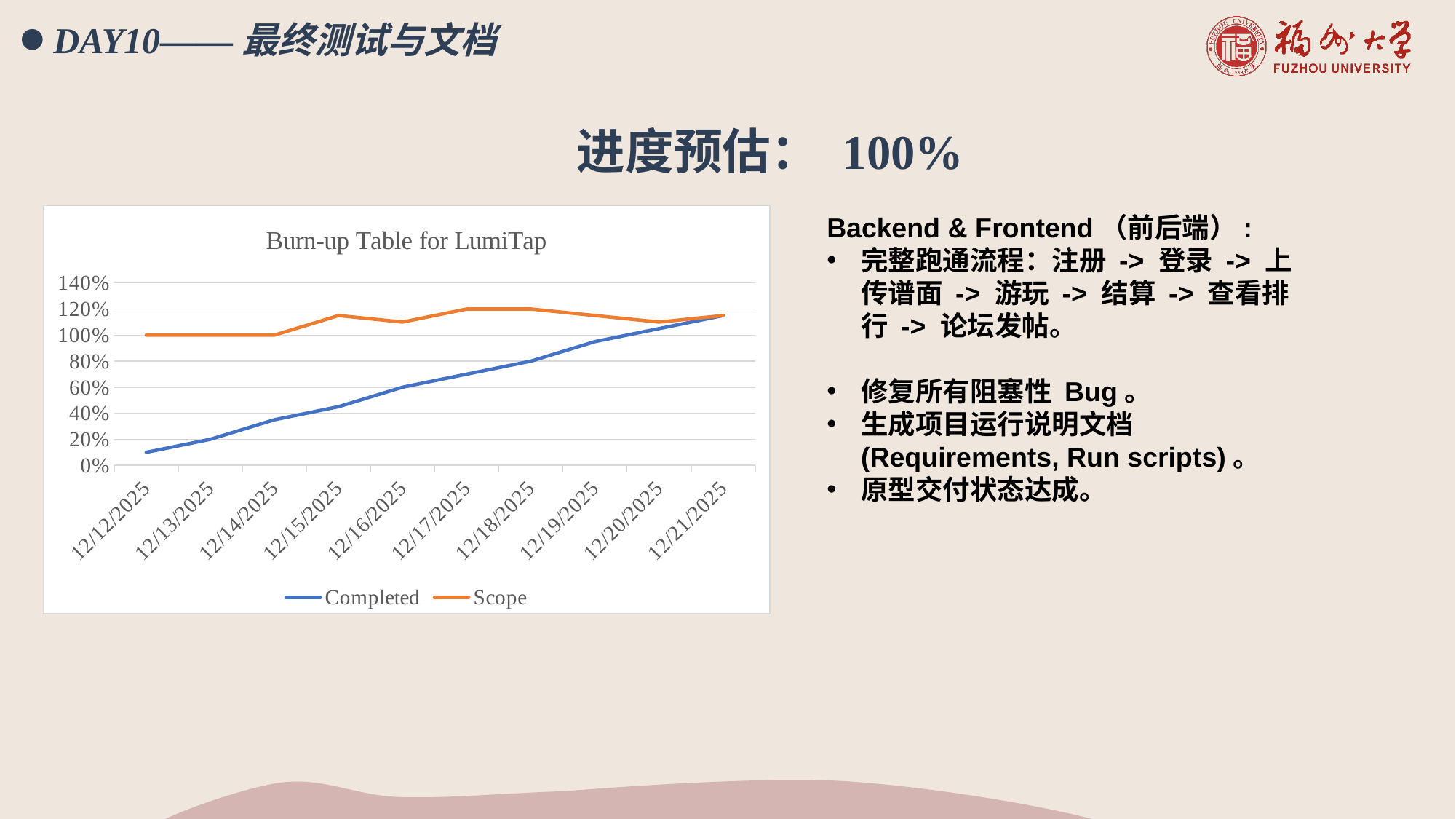

DAY10——最终测试与文档

进度预估： 100%

### Chart: Burn-up Table for LumiTap

| Category | Completed | Scope |
|---|---|---|
| 46003 | 0.1 | 1.0 |
| 46004 | 0.2 | 1.0 |
| 46005 | 0.35 | 1.0 |
| 46006 | 0.45 | 1.15 |
| 46007 | 0.6 | 1.1 |
| 46008 | 0.7 | 1.2 |
| 46009 | 0.8 | 1.2 |
| 46010 | 0.95 | 1.15 |
| 46011 | 1.05 | 1.1 |
| 46012 | 1.15 | 1.15 |
Backend & Frontend（前后端）:
完整跑通流程：注册 -> 登录 -> 上传谱面 -> 游玩 -> 结算 -> 查看排行 -> 论坛发帖。

修复所有阻塞性 Bug。
生成项目运行说明文档 (Requirements, Run scripts)。
原型交付状态达成。